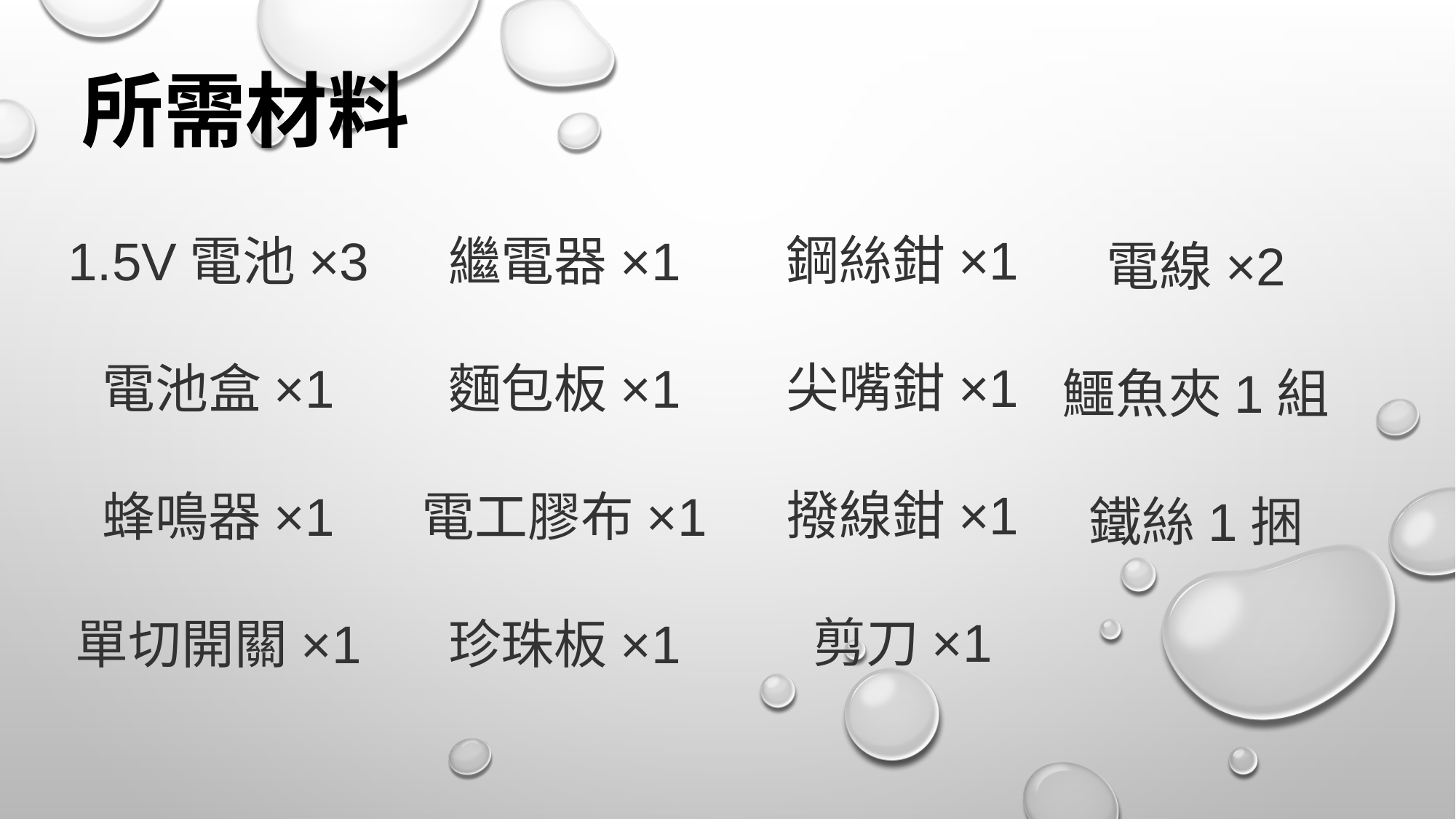

所需材料
鋼絲鉗×1
尖嘴鉗×1
撥線鉗×1
剪刀×1
繼電器×1
麵包板×1
電工膠布×1
珍珠板×1

1.5V電池×3
電池盒×1
蜂鳴器×1
單切開關×1

電線×2
鱷魚夾1組
鐵絲1捆